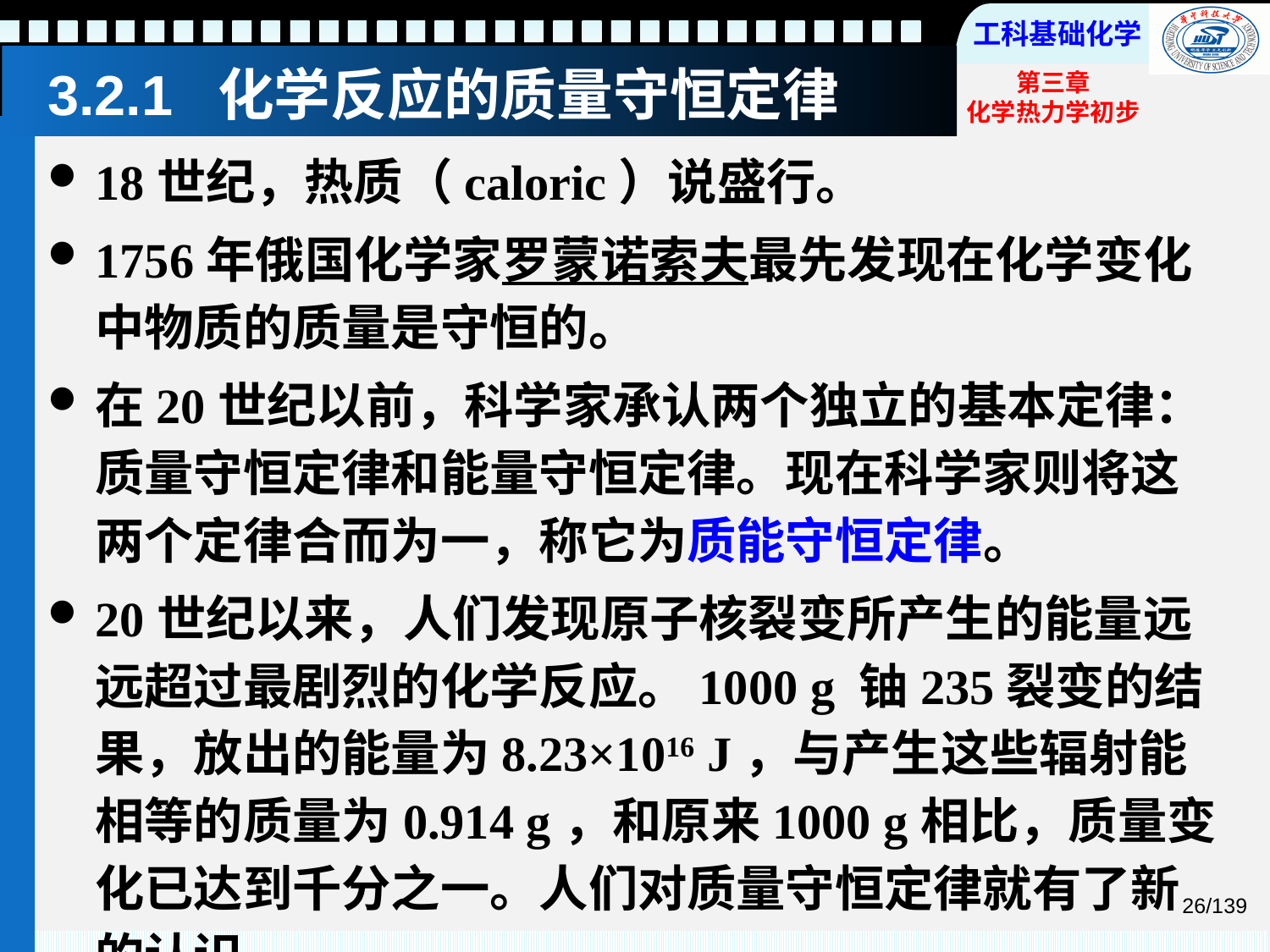

# 3.2.1  化学反应的质量守恒定律
18世纪，热质（caloric）说盛行。
1756年俄国化学家罗蒙诺索夫最先发现在化学变化中物质的质量是守恒的。
在20世纪以前，科学家承认两个独立的基本定律：质量守恒定律和能量守恒定律。现在科学家则将这两个定律合而为一，称它为质能守恒定律。
20世纪以来，人们发现原子核裂变所产生的能量远远超过最剧烈的化学反应。1000 g 铀235裂变的结果，放出的能量为8.23×1016 J，与产生这些辐射能相等的质量为0.914 g，和原来1000 g相比，质量变化已达到千分之一。人们对质量守恒定律就有了新的认识。